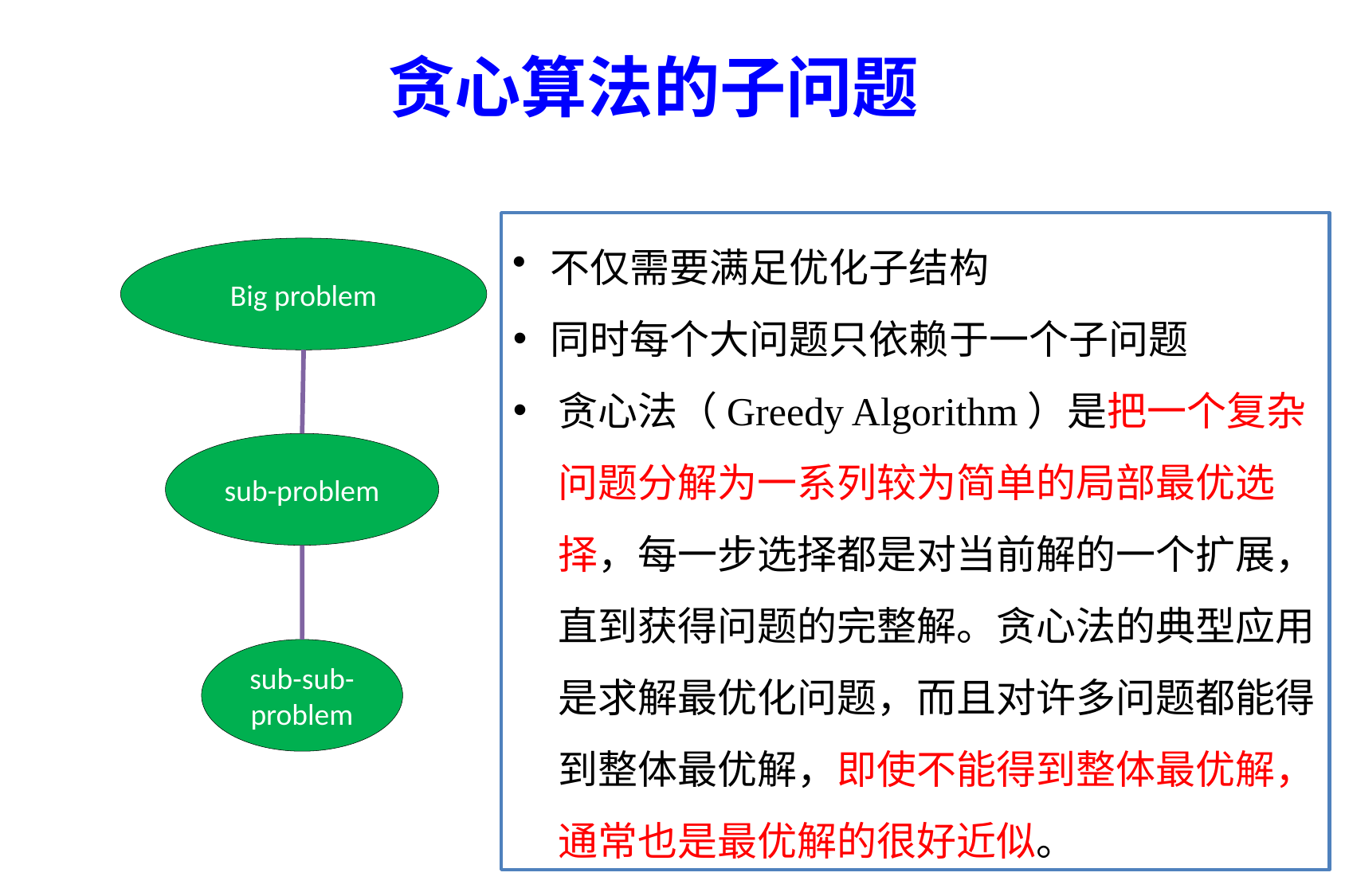

# 贪心算法的子问题
不仅需要满足优化子结构
同时每个大问题只依赖于一个子问题
贪心法（Greedy Algorithm）是把一个复杂问题分解为一系列较为简单的局部最优选择，每一步选择都是对当前解的一个扩展，直到获得问题的完整解。贪心法的典型应用是求解最优化问题，而且对许多问题都能得到整体最优解，即使不能得到整体最优解，通常也是最优解的很好近似。
Big problem
sub-problem
sub-sub-problem